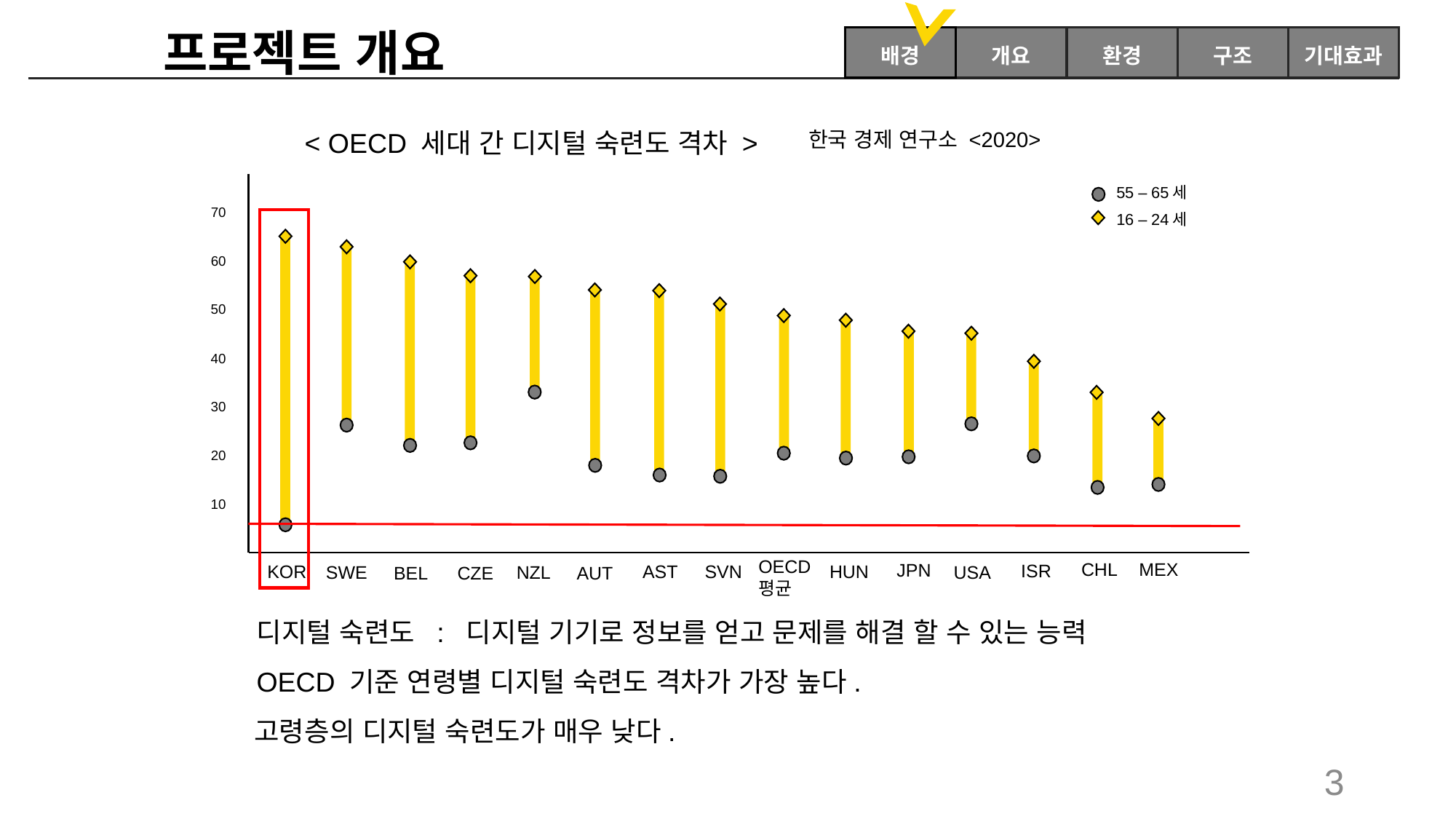

프로젝트 개요
배경
개요
환경
구조
기대효과
< OECD 세대 간 디지털 숙련도 격차 >
55 – 65세

16 – 24세

70

60

50

40

30

20

10

OECD
평균
KOR
USA
CHL
MEX
JPN
ISR
HUN
AST
SVN
SWE
NZL
BEL
AUT
CZE
한국 경제 연구소 <2020>

디지털 숙련도  :  디지털 기기로 정보를 얻고 문제를 해결 할 수 있는 능력
OECD 기준 연령별 디지털 숙련도 격차가 가장 높다.
고령층의 디지털 숙련도가 매우 낮다.
3